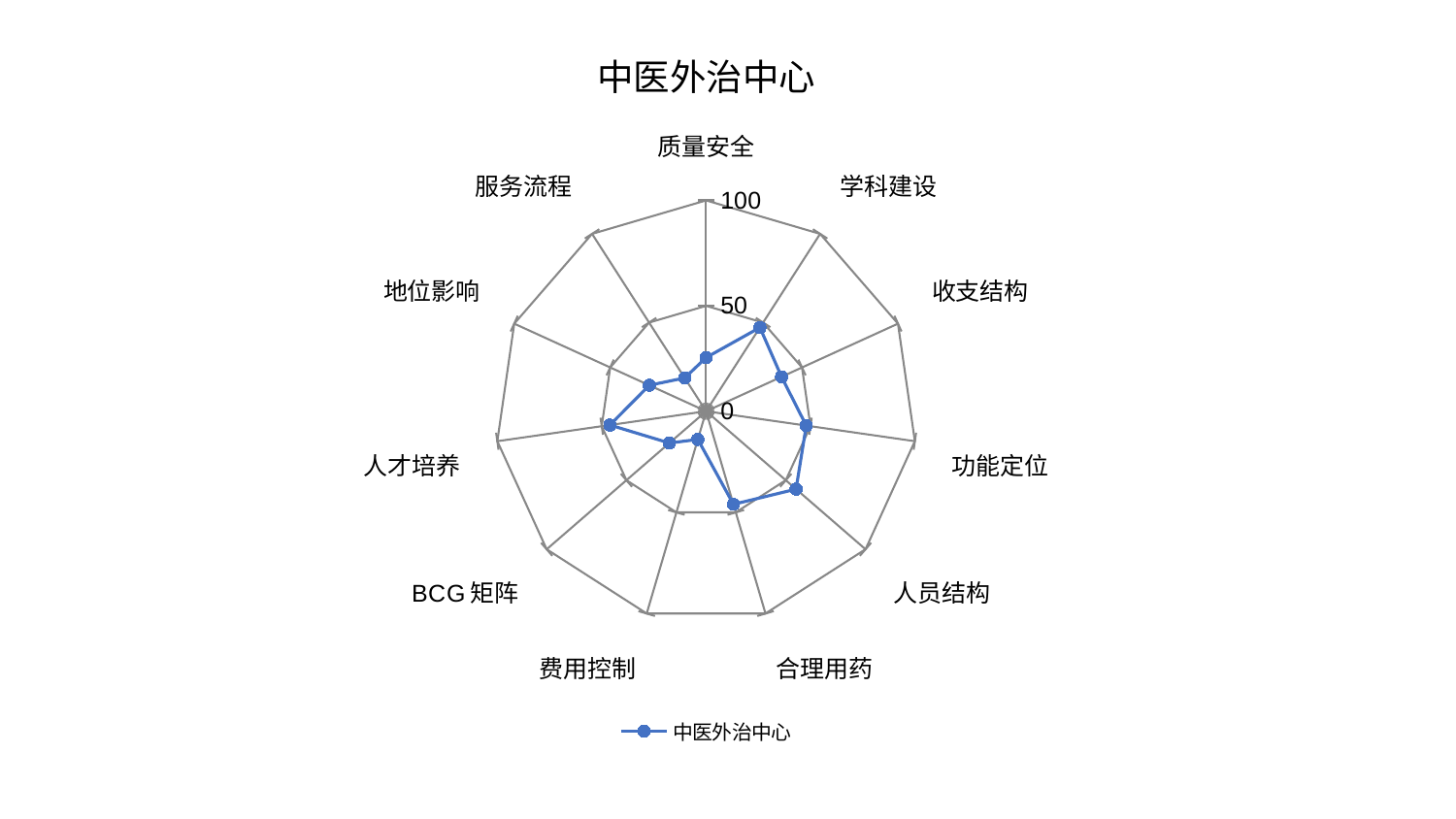

### Chart: 中医外治中心

| Category | 中医外治中心 |
|---|---|
| 质量安全 | 25.447889017852894 |
| 学科建设 | 47.21251362904904 |
| 收支结构 | 39.32501184689896 |
| 功能定位 | 47.97338137374066 |
| 人员结构 | 56.44179545626242 |
| 合理用药 | 46.015791122001964 |
| 费用控制 | 13.945418131106578 |
| BCG矩阵 | 23.046771515544297 |
| 人才培养 | 46.0917833242641 |
| 地位影响 | 29.63102725425121 |
| 服务流程 | 18.770388837343308 |
120